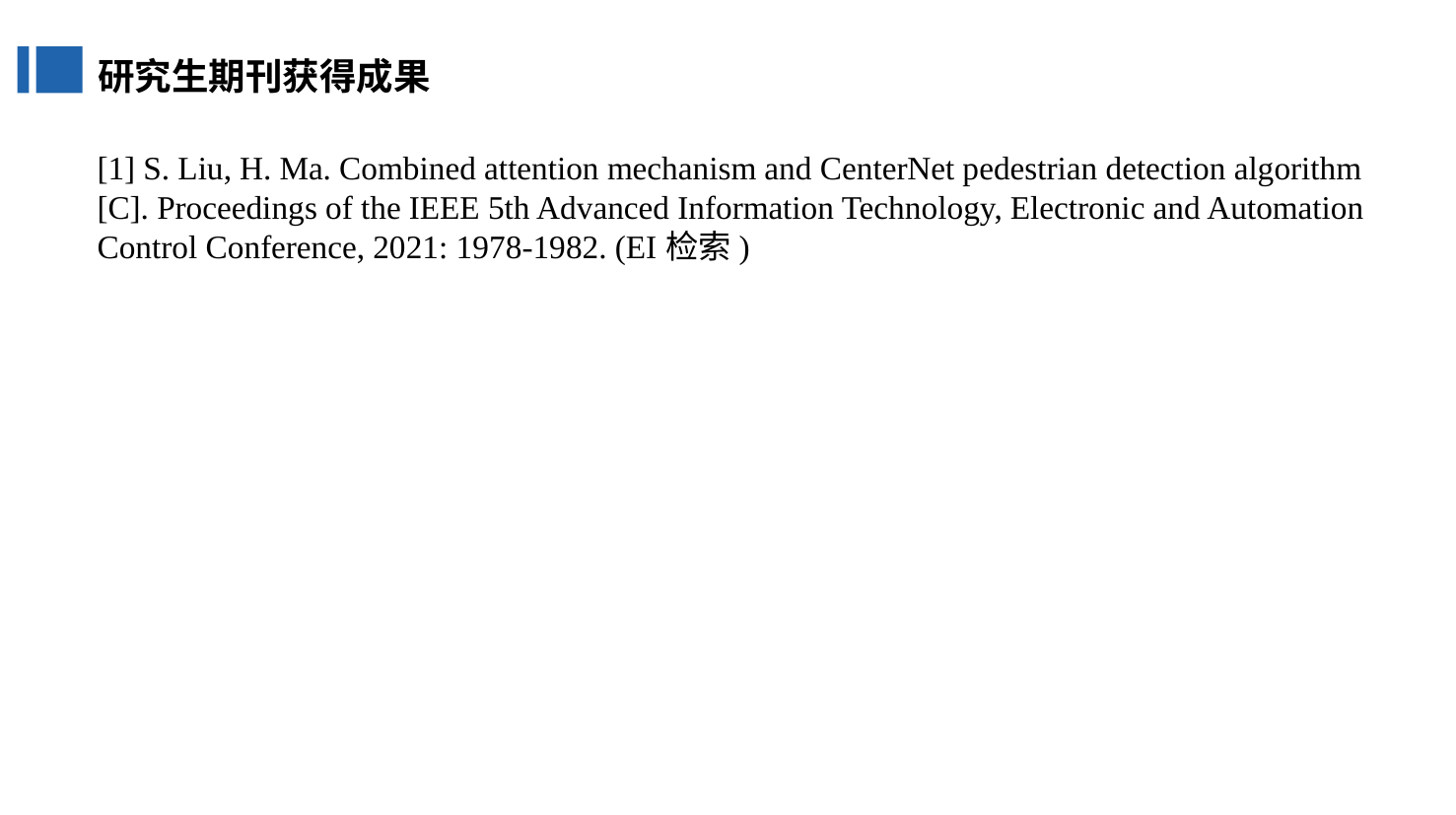

研究生期刊获得成果

[1] S. Liu, H. Ma. Combined attention mechanism and CenterNet pedestrian detection algorithm [C]. Proceedings of the IEEE 5th Advanced Information Technology, Electronic and Automation Control Conference, 2021: 1978-1982. (EI检索)